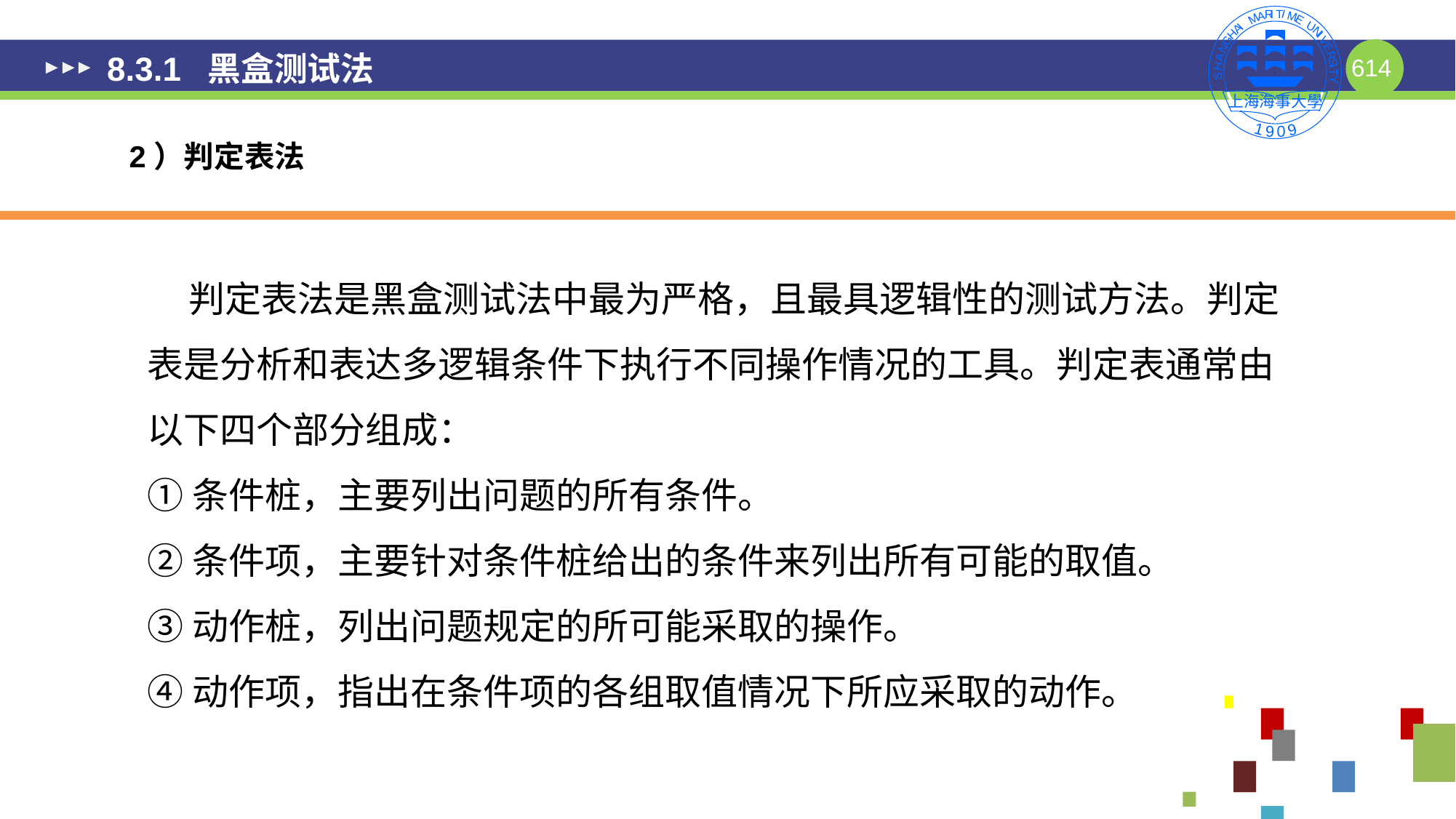

# 8.3.1  黑盒测试法
2）判定表法

    判定表法是黑盒测试法中最为严格，且最具逻辑性的测试方法。判定表是分析和表达多逻辑条件下执行不同操作情况的工具。判定表通常由以下四个部分组成：
①条件桩，主要列出问题的所有条件。
②条件项，主要针对条件桩给出的条件来列出所有可能的取值。
③动作桩，列出问题规定的所可能采取的操作。
④动作项，指出在条件项的各组取值情况下所应采取的动作。

614